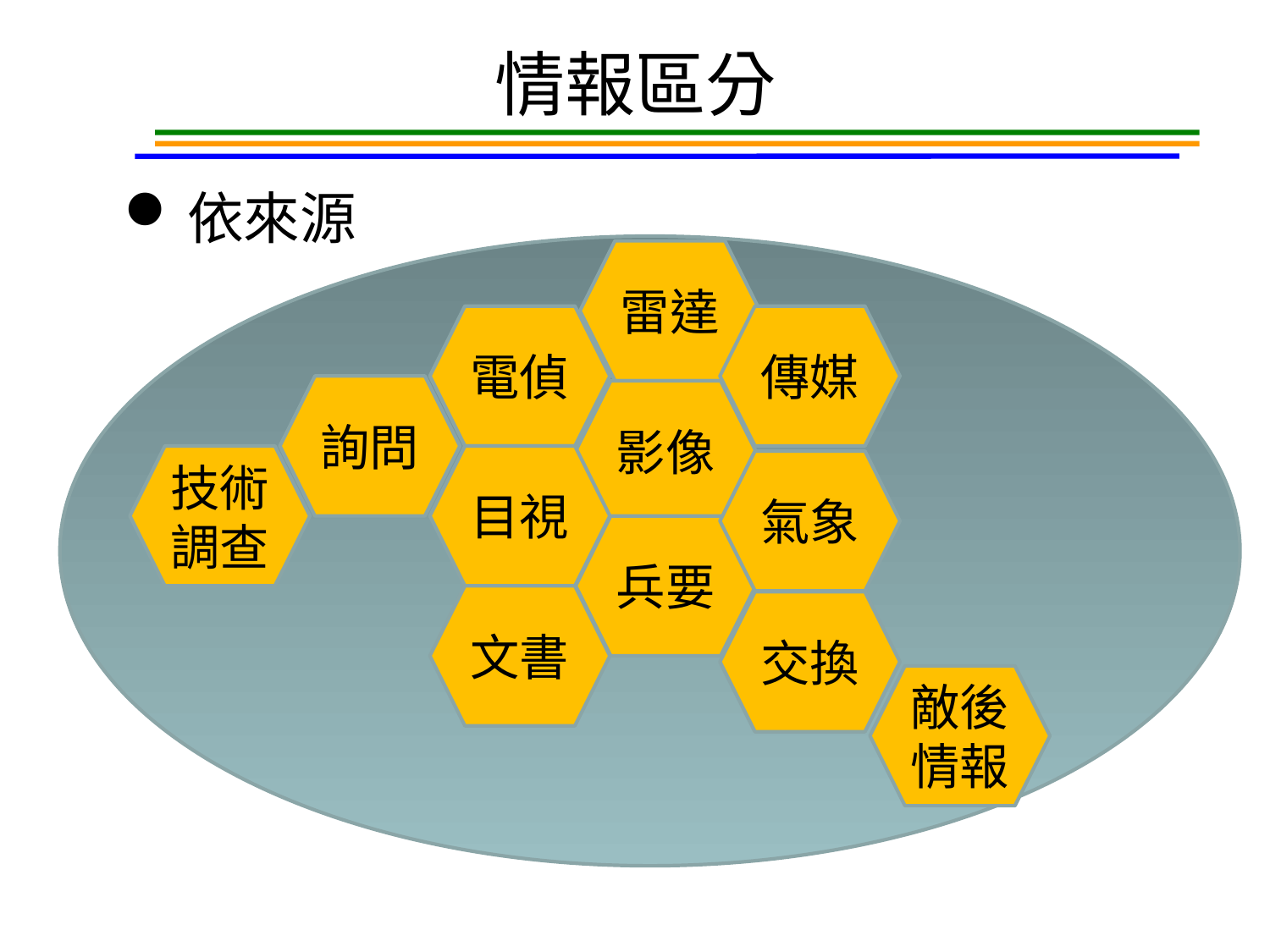

# 情報區分
依來源

雷達
電偵
傳媒
詢問
影像
技術
調查
目視
氣象
兵要
文書
交換
敵後
情報